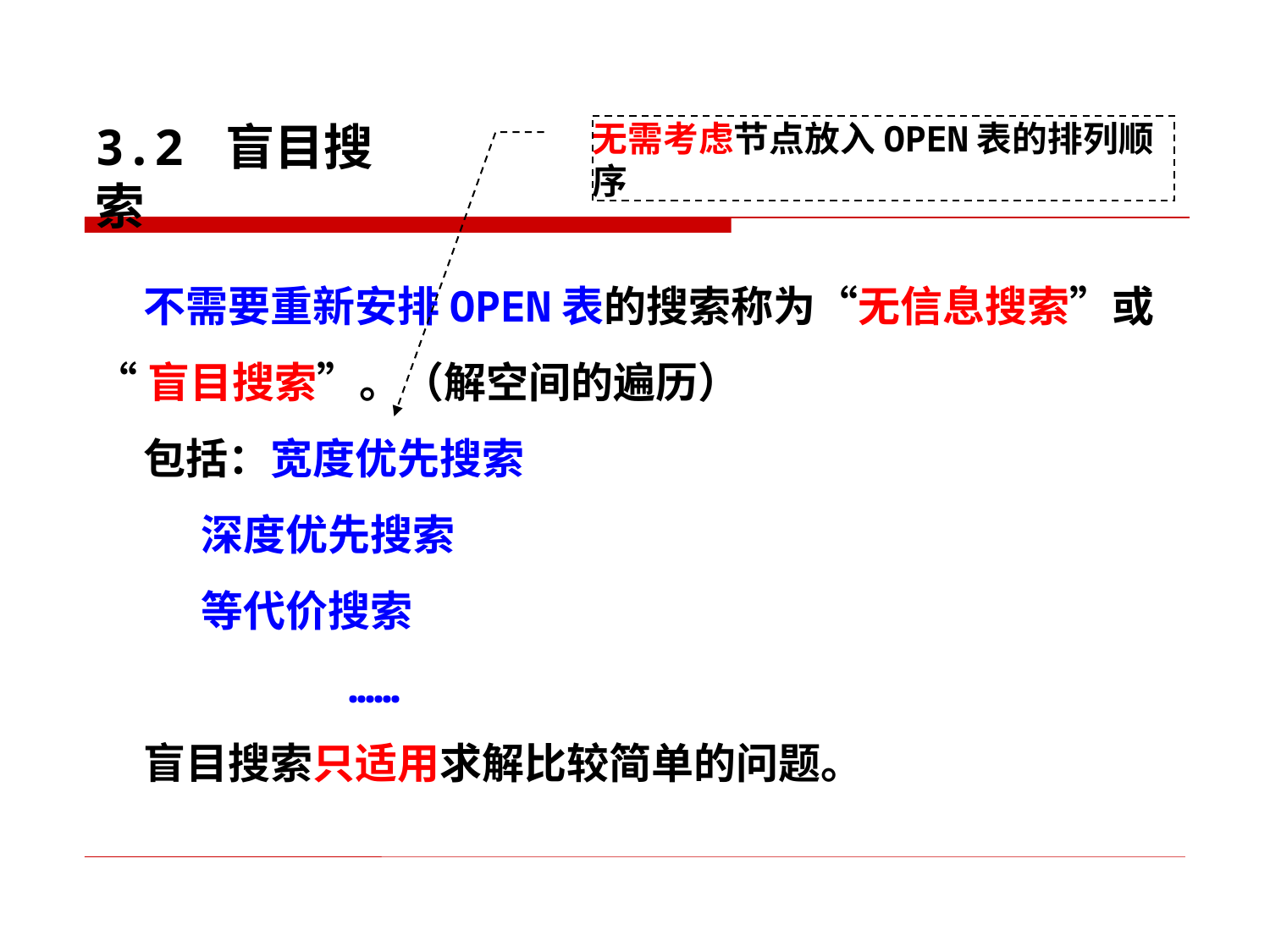

3.2 盲目搜索
无需考虑节点放入OPEN表的排列顺序
    不需要重新安排OPEN表的搜索称为“无信息搜索”或
“盲目搜索”。（解空间的遍历）
    包括：宽度优先搜索
          深度优先搜索
          等代价搜索
          ……
    盲目搜索只适用求解比较简单的问题。